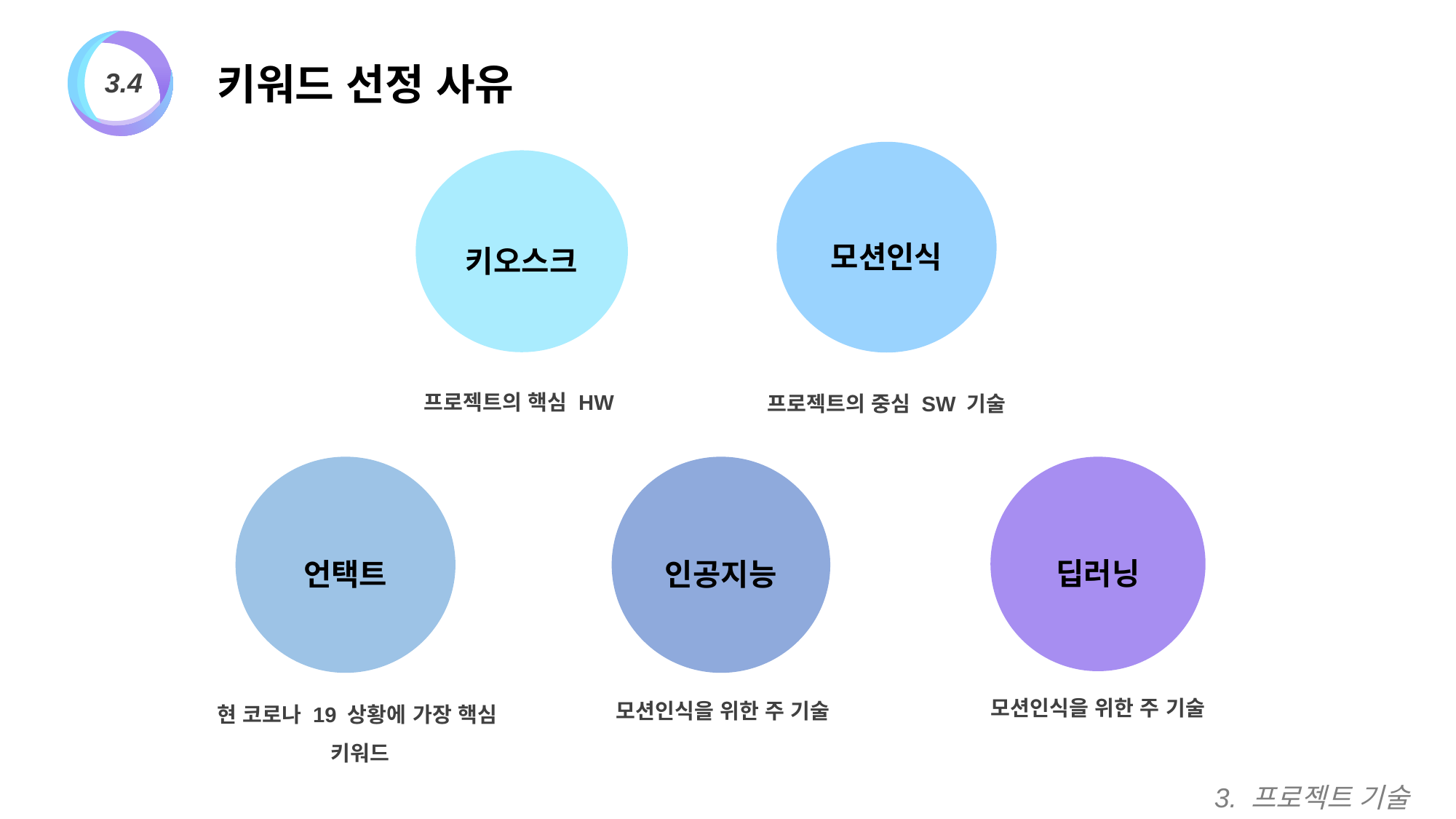

키워드 선정 사유

3.4
모션인식
키오스크
프로젝트의 핵심 HW
프로젝트의 중심 SW 기술

언택트
인공지능
딥러닝
모션인식을 위한 주 기술
모션인식을 위한 주 기술
현 코로나 19 상황에 가장 핵심
키워드
3. 프로젝트 기술